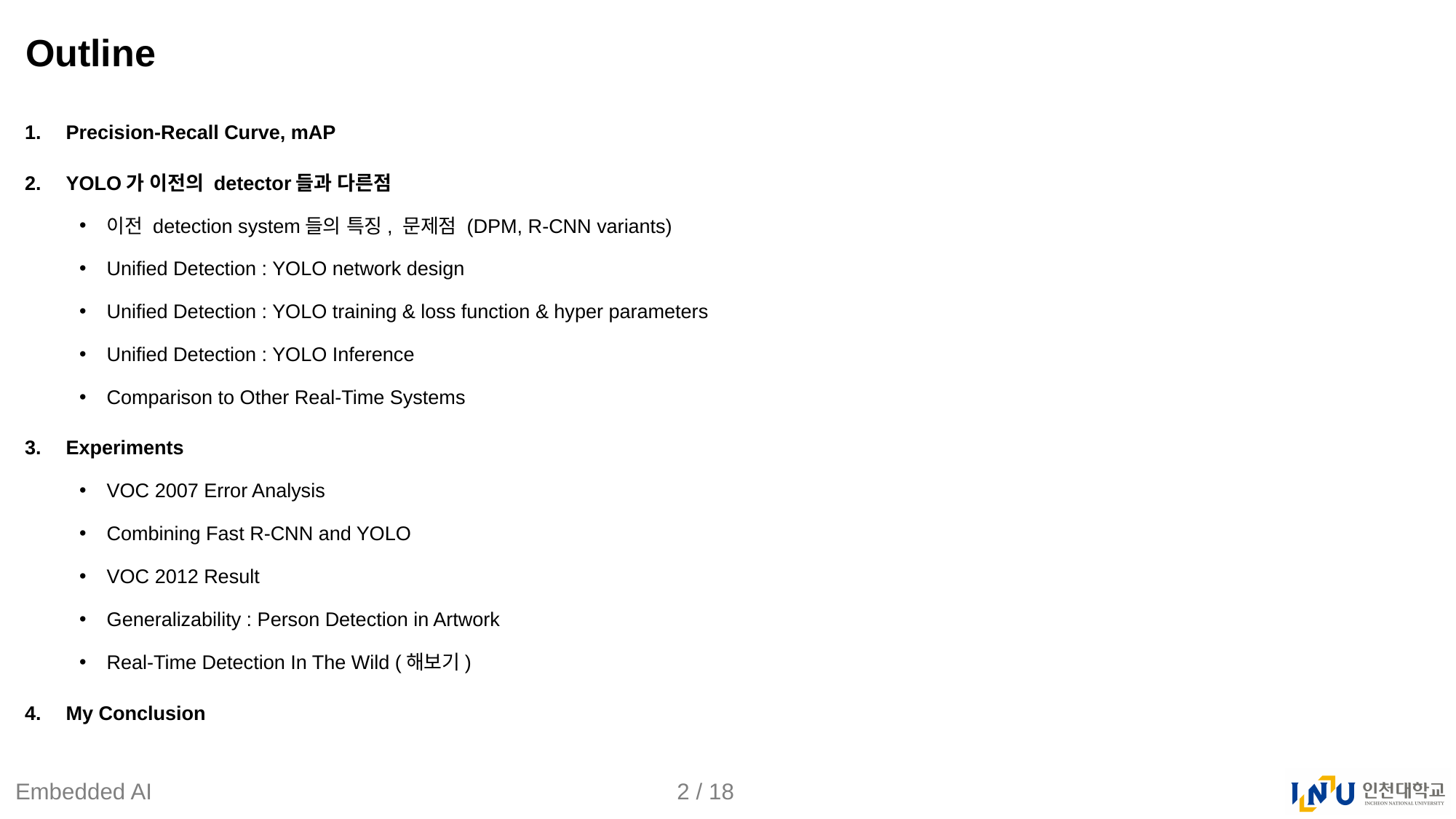

# Outline
Precision-Recall Curve, mAP
YOLO가 이전의 detector들과 다른점
이전 detection system들의 특징, 문제점 (DPM, R-CNN variants)
Unified Detection : YOLO network design
Unified Detection : YOLO training & loss function & hyper parameters
Unified Detection : YOLO Inference
Comparison to Other Real-Time Systems
Experiments
VOC 2007 Error Analysis
Combining Fast R-CNN and YOLO
VOC 2012 Result
Generalizability : Person Detection in Artwork
Real-Time Detection In The Wild (해보기)
My Conclusion